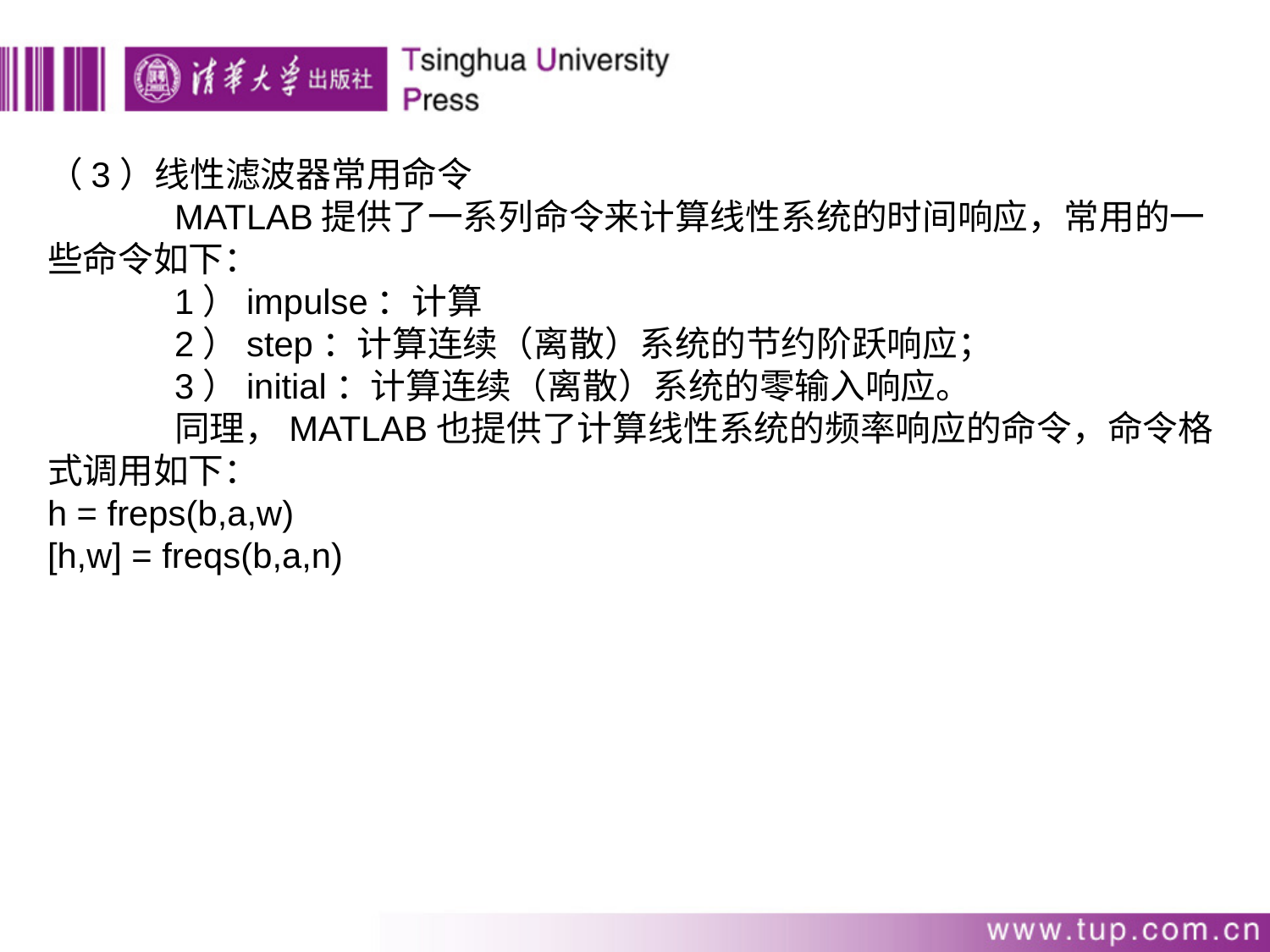

（3）线性滤波器常用命令
	MATLAB提供了一系列命令来计算线性系统的时间响应，常用的一些命令如下：
	1）impulse：计算
	2）step：计算连续（离散）系统的节约阶跃响应；
	3）initial：计算连续（离散）系统的零输入响应。
	同理，MATLAB也提供了计算线性系统的频率响应的命令，命令格式调用如下：
h = freps(b,a,w)
[h,w] = freqs(b,a,n)